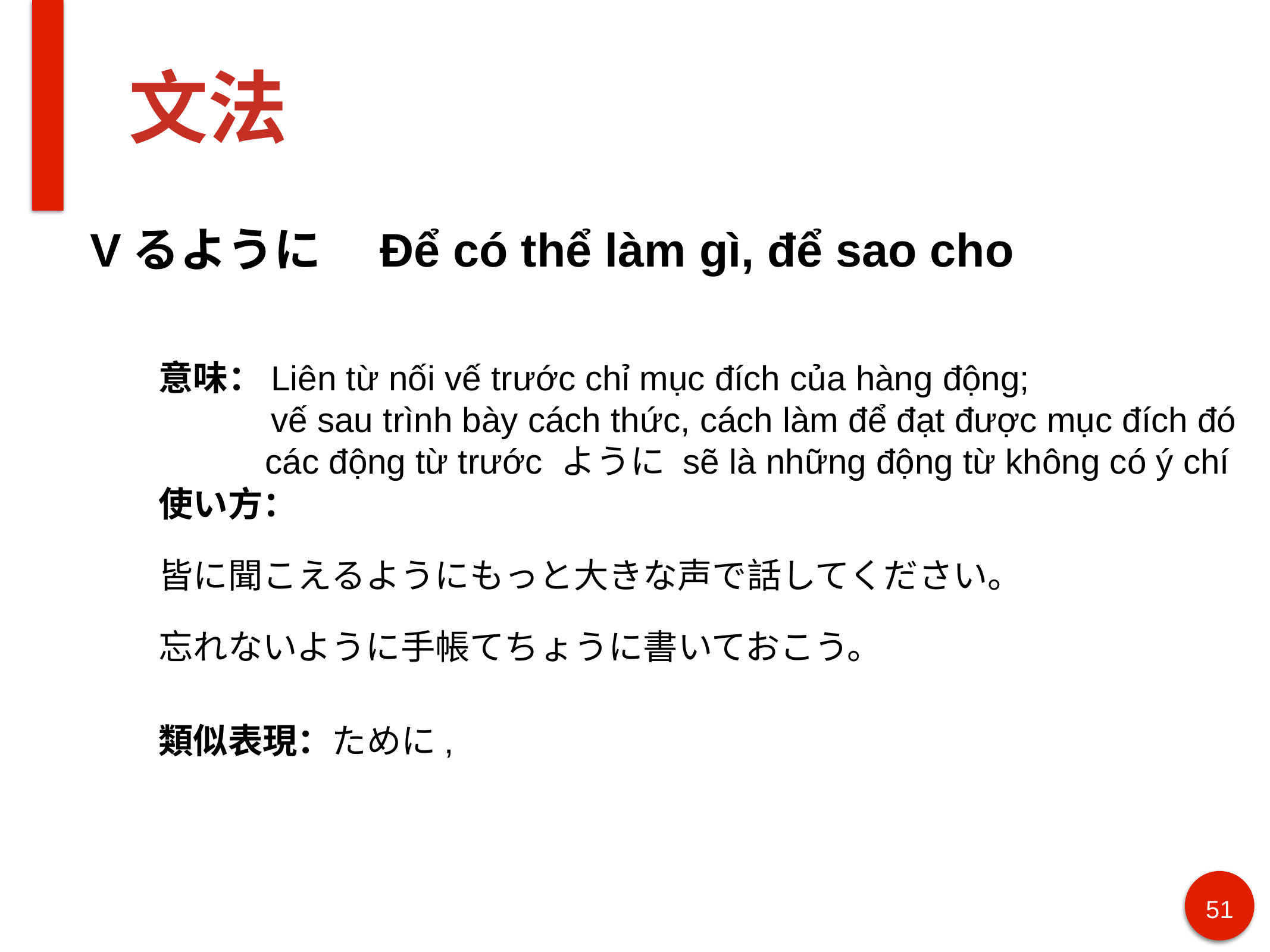

# 文法
Vるように　Để có thể làm gì, để sao cho

意味：Liên từ nối vế trước chỉ mục đích của hàng động;
　　　vế sau trình bày cách thức, cách làm để đạt được mục đích đó
           các động từ trước ように sẽ là những động từ không có ý chí
使い方：
皆に聞こえるようにもっと大きな声で話してください。
忘れないように手帳てちょうに書いておこう。
類似表現：ために,
51